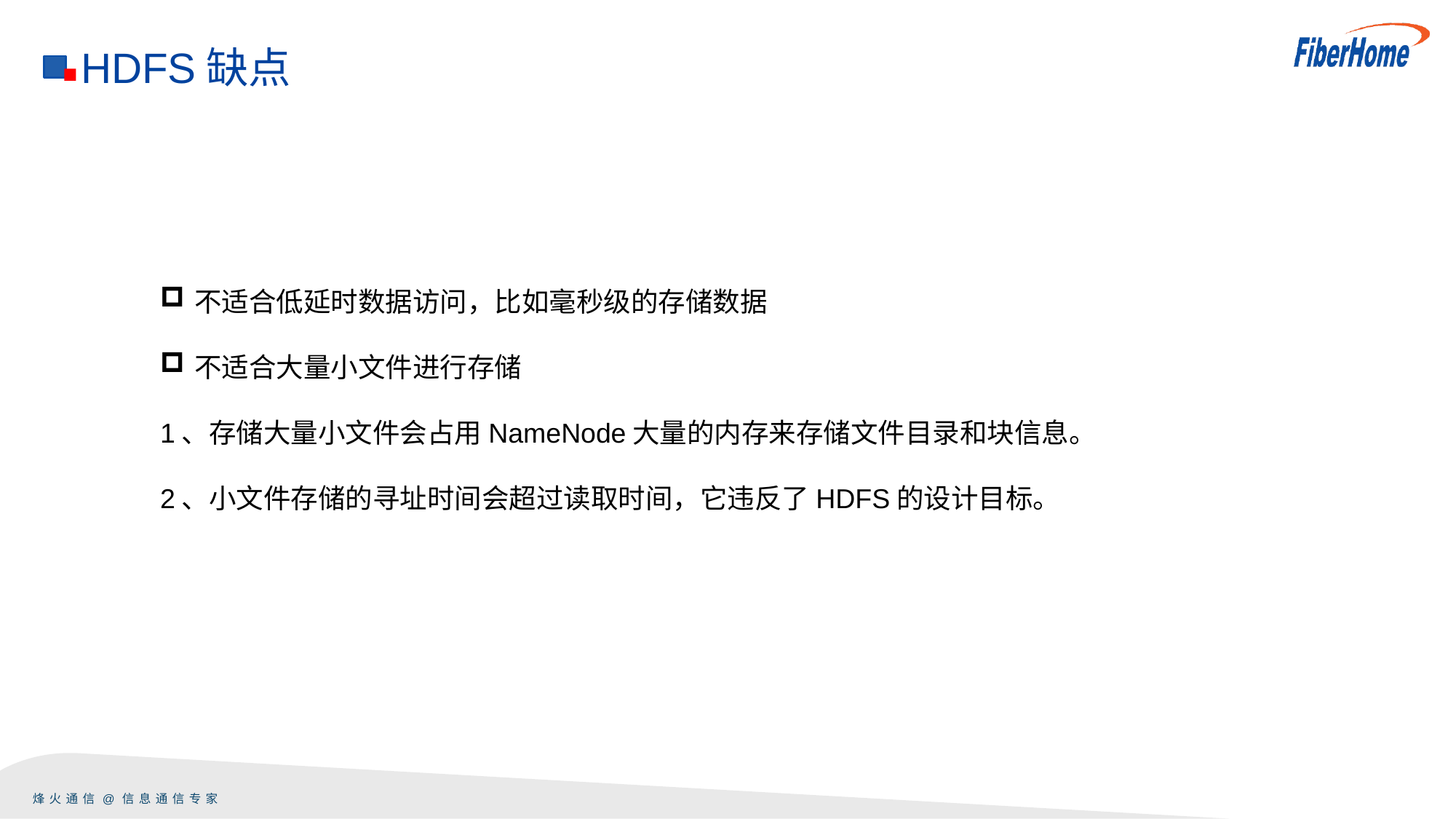

HDFS缺点
不适合低延时数据访问，比如毫秒级的存储数据
不适合大量小文件进行存储
1、存储大量小文件会占用NameNode大量的内存来存储文件目录和块信息。
2、小文件存储的寻址时间会超过读取时间，它违反了HDFS的设计目标。